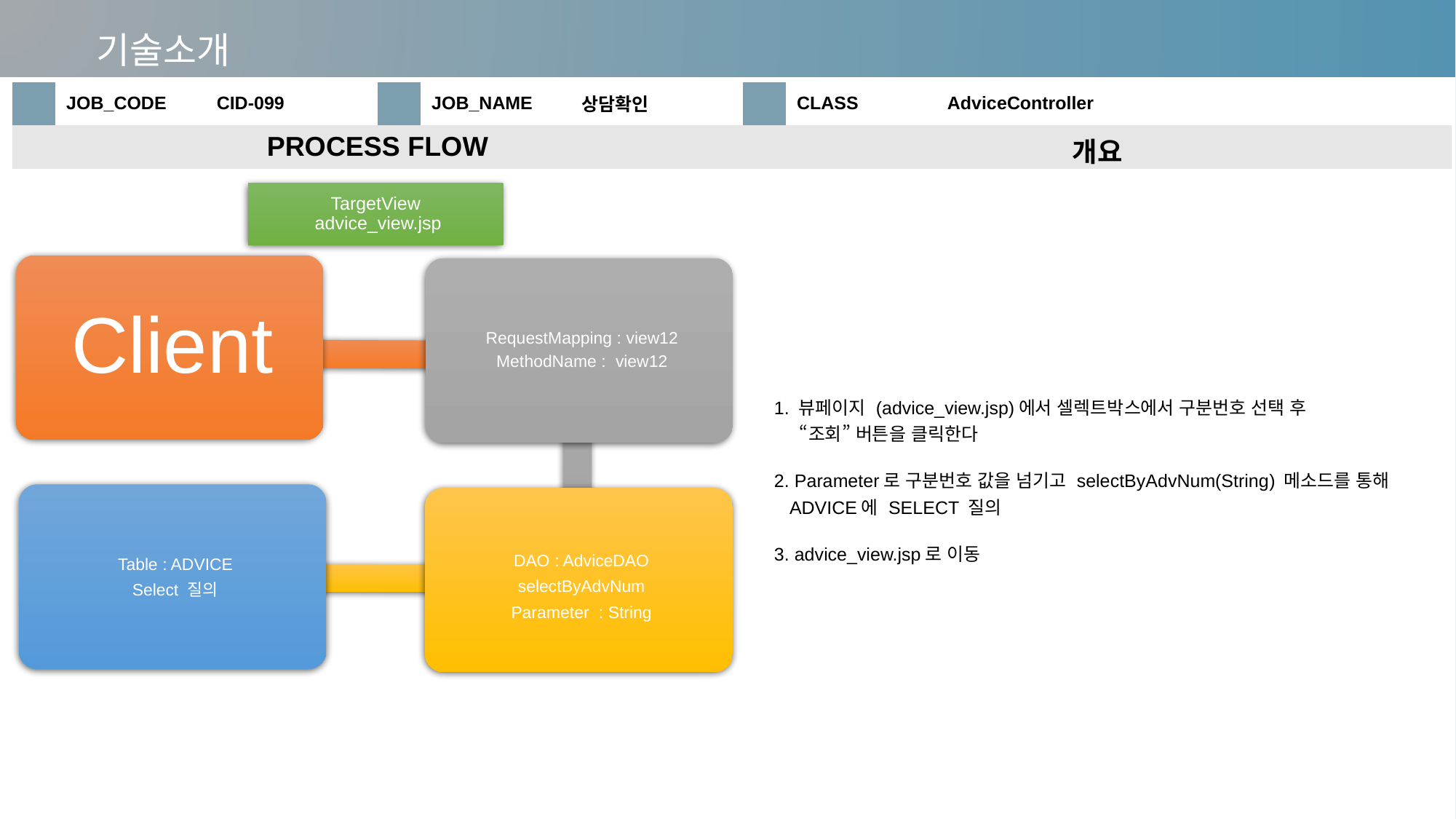

기술소개

|  | JOB\_CODE | CID-099 |  | JOB\_NAME | 상담확인 |  | CLASS | AdviceController |
| --- | --- | --- | --- | --- | --- | --- | --- | --- |
| PROCESS FLOW |  |  |  |  |  | 개요 |  |  |
|  |  |  |  |  |  | 1. 뷰페이지 (advice\_view.jsp)에서 셀렉트박스에서 구분번호 선택 후 “조회” 버튼을 클릭한다 2. Parameter로 구분번호 값을 넘기고 selectByAdvNum(String) 메소드를 통해 ADVICE에 SELECT 질의 3. advice\_view.jsp로 이동 |  |  |
TargetView
 advice_view.jsp
Client
RequestMapping : view12
MethodName :  view12

DAO : AdviceDAO
selectByAdvNum
Parameter  : String

Table : ADVICE
Select 질의